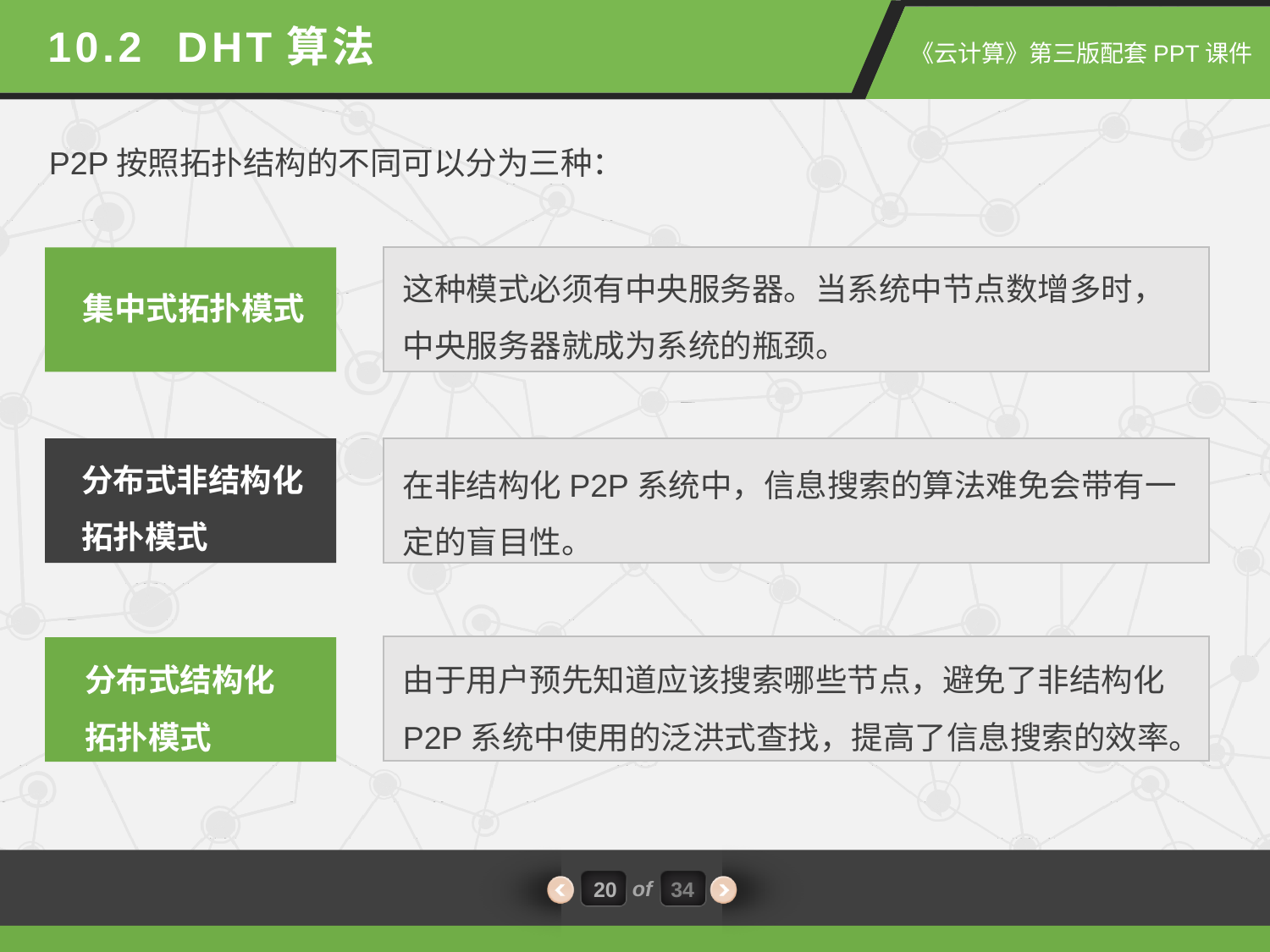

10.2  DHT算法
P2P按照拓扑结构的不同可以分为三种：
这种模式必须有中央服务器。当系统中节点数增多时，中央服务器就成为系统的瓶颈。

集中式拓扑模式
分布式非结构化拓扑模式

在非结构化P2P系统中，信息搜索的算法难免会带有一定的盲目性。
分布式结构化拓扑模式
由于用户预先知道应该搜索哪些节点，避免了非结构化P2P系统中使用的泛洪式查找，提高了信息搜索的效率。

20